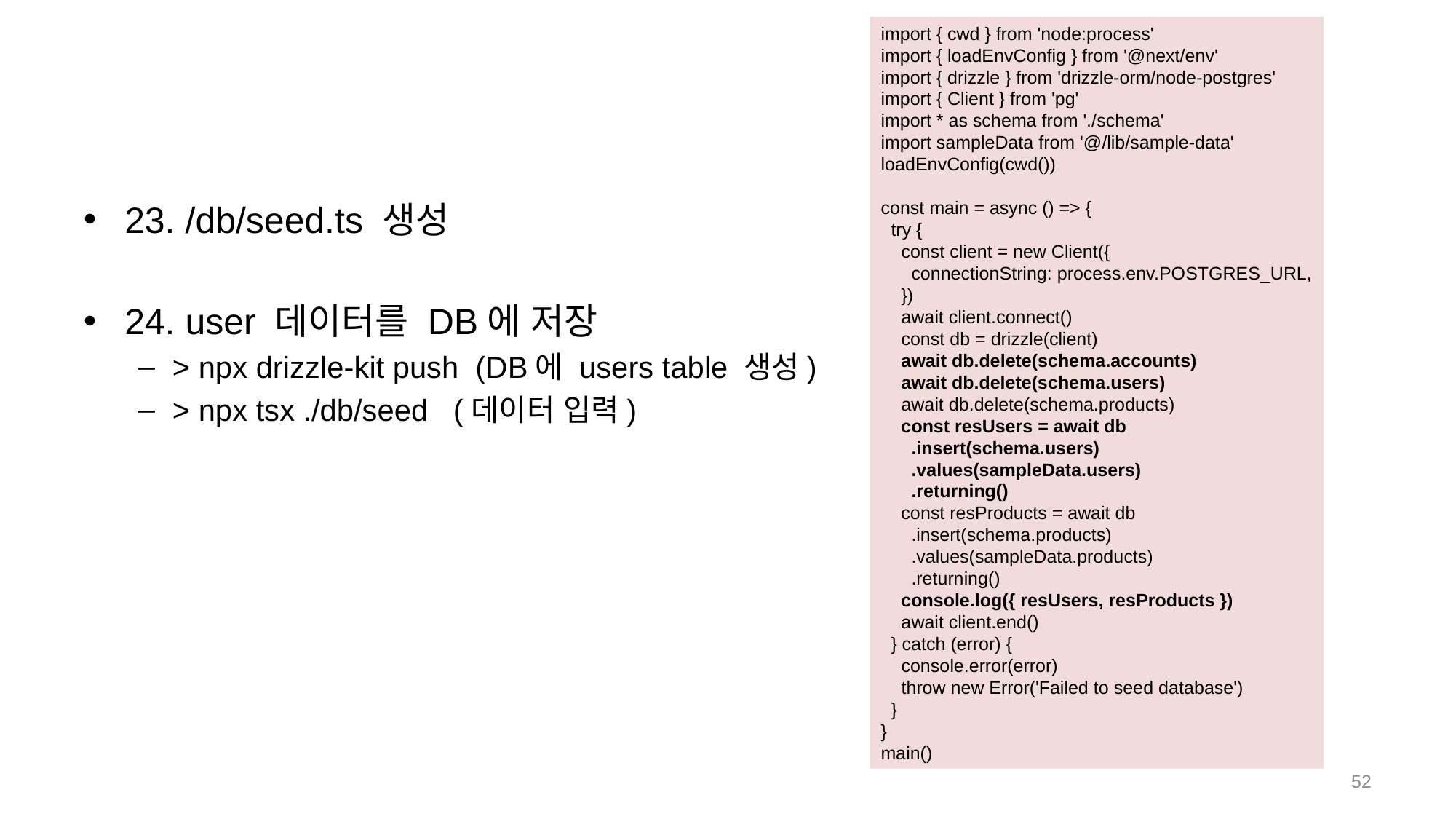

import { cwd } from 'node:process'
import { loadEnvConfig } from '@next/env'
import { drizzle } from 'drizzle-orm/node-postgres'
import { Client } from 'pg'
import * as schema from './schema'
import sampleData from '@/lib/sample-data'
loadEnvConfig(cwd())
const main = async () => {
  try {
    const client = new Client({
      connectionString: process.env.POSTGRES_URL,
    })
    await client.connect()
    const db = drizzle(client)
    await db.delete(schema.accounts)
    await db.delete(schema.users)
    await db.delete(schema.products)
    const resUsers = await db
      .insert(schema.users)
      .values(sampleData.users)
      .returning()
    const resProducts = await db
      .insert(schema.products)
      .values(sampleData.products)
      .returning()
    console.log({ resUsers, resProducts })
    await client.end()
  } catch (error) {
    console.error(error)
    throw new Error('Failed to seed database')
  }
}
main()
#
23. /db/seed.ts 생성

24. user 데이터를 DB에 저장
> npx drizzle-kit push  (DB에 users table 생성)
> npx tsx ./db/seed   (데이터 입력)

52